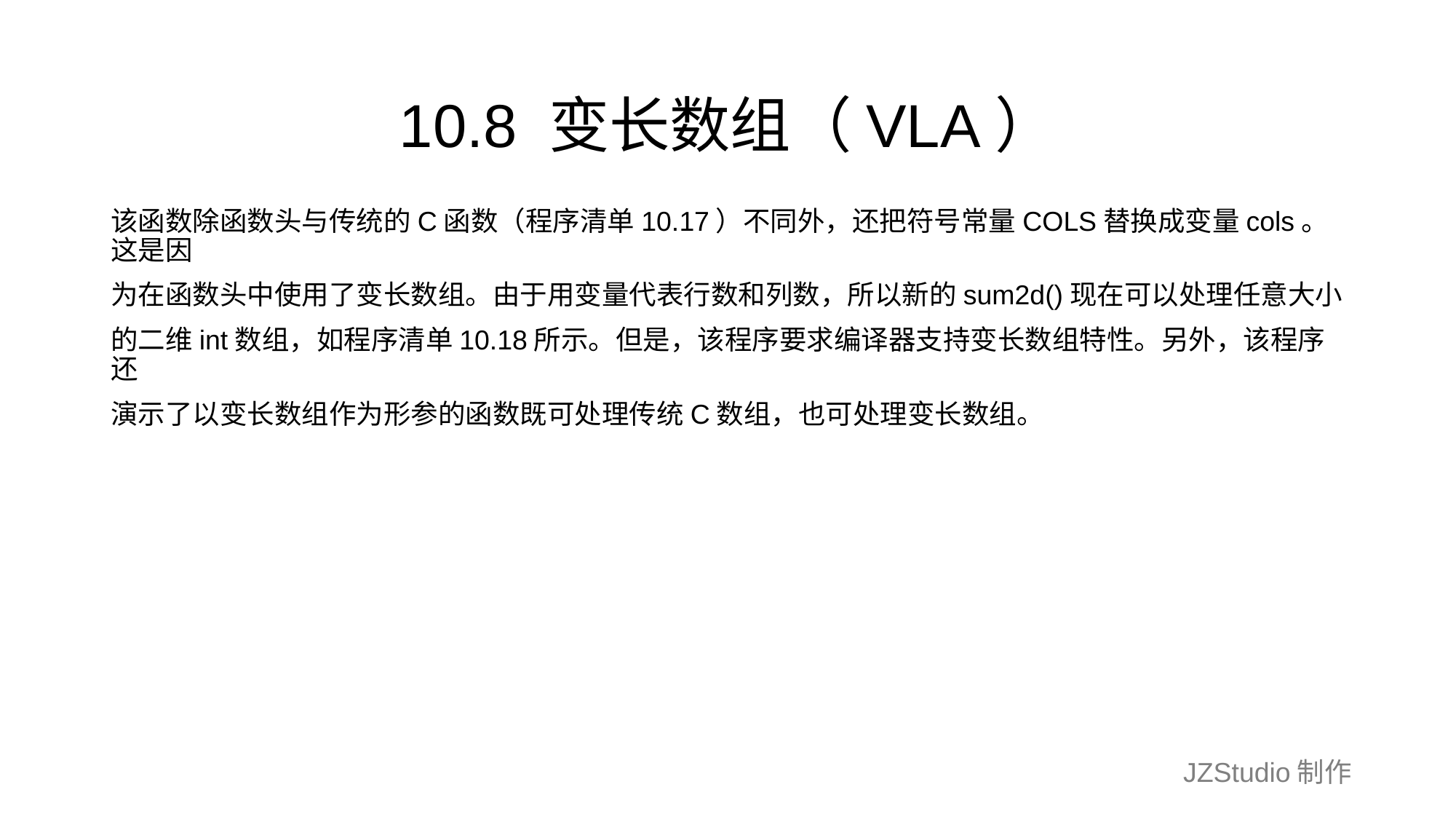

# 10.8 变长数组（VLA）
该函数除函数头与传统的C函数（程序清单10.17）不同外，还把符号常量COLS替换成变量cols。这是因
为在函数头中使用了变长数组。由于用变量代表行数和列数，所以新的sum2d()现在可以处理任意大小
的二维int数组，如程序清单10.18所示。但是，该程序要求编译器支持变长数组特性。另外，该程序还
演示了以变长数组作为形参的函数既可处理传统C数组，也可处理变长数组。